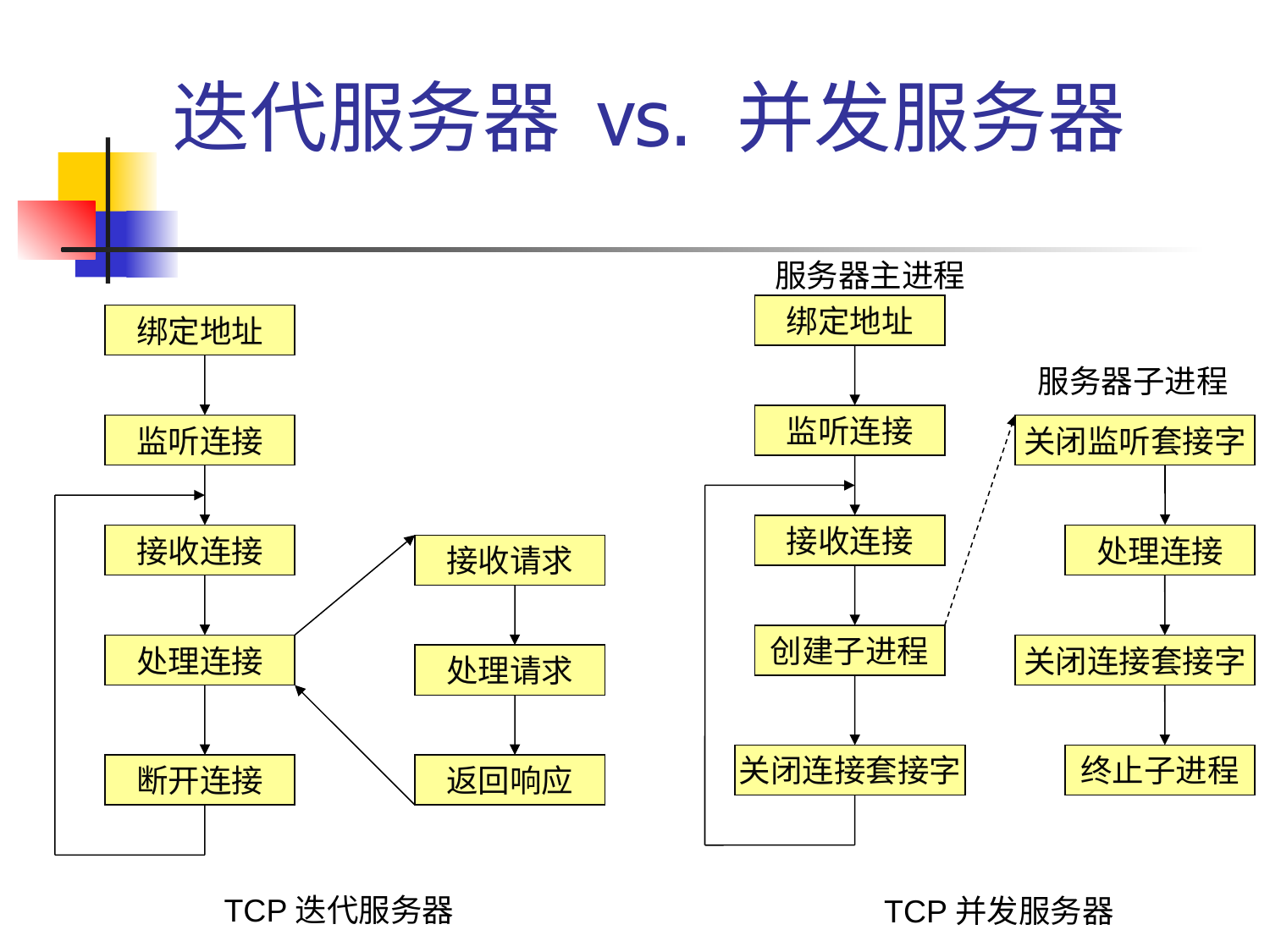

# 迭代服务器 vs. 并发服务器
服务器主进程
绑定地址
绑定地址

服务器子进程
监听连接
监听连接

关闭监听套接字

接收连接
接收连接
处理连接

接收请求

创建子进程
处理连接
关闭连接套接字
处理请求

关闭连接套接字
终止子进程
断开连接
返回响应

TCP迭代服务器
TCP并发服务器